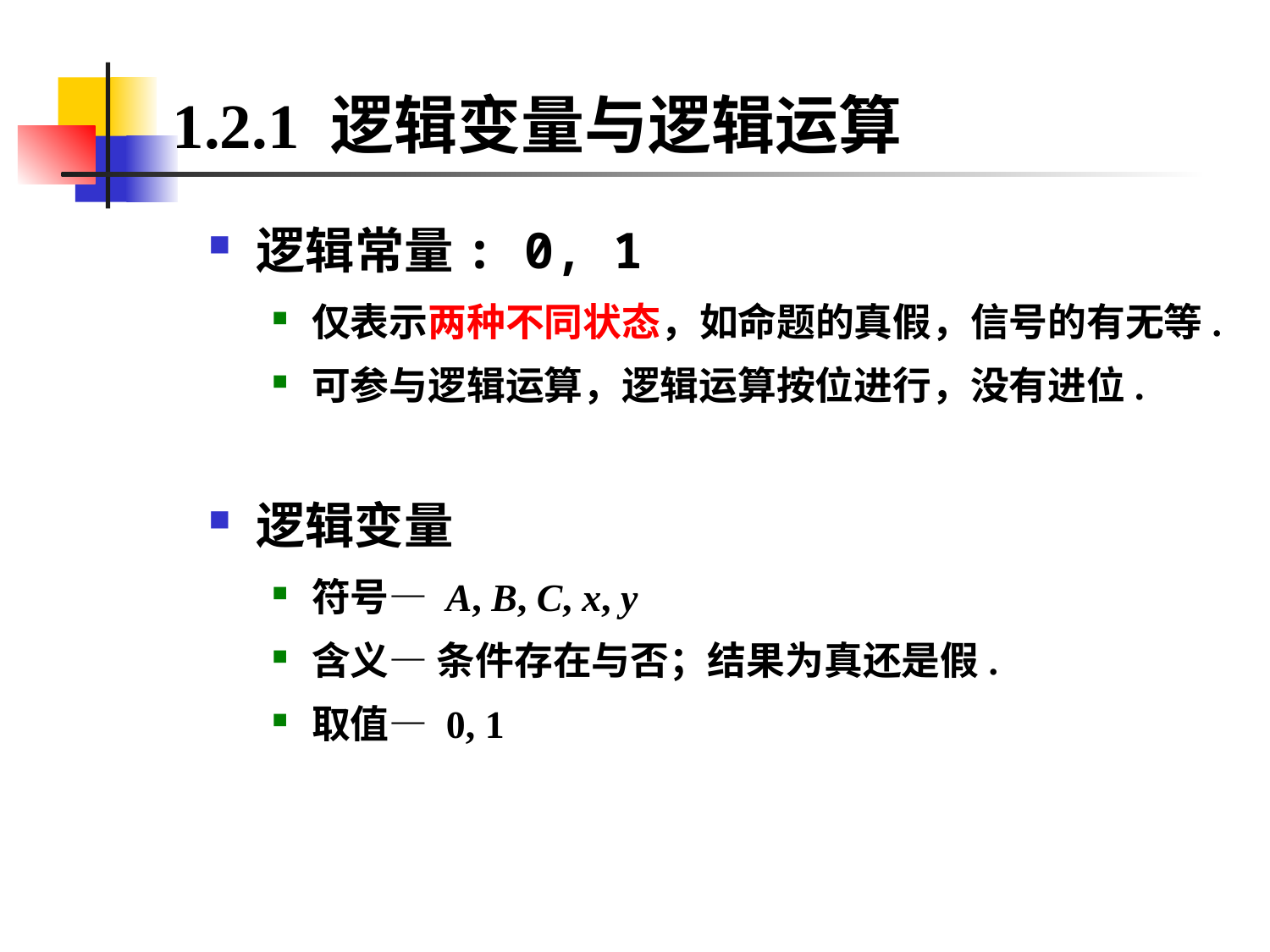

# 1.2.1 逻辑变量与逻辑运算
逻辑常量: 0, 1
仅表示两种不同状态，如命题的真假，信号的有无等.
可参与逻辑运算，逻辑运算按位进行，没有进位.
逻辑变量
符号— A, B, C, x, y
含义— 条件存在与否；结果为真还是假.
取值— 0, 1